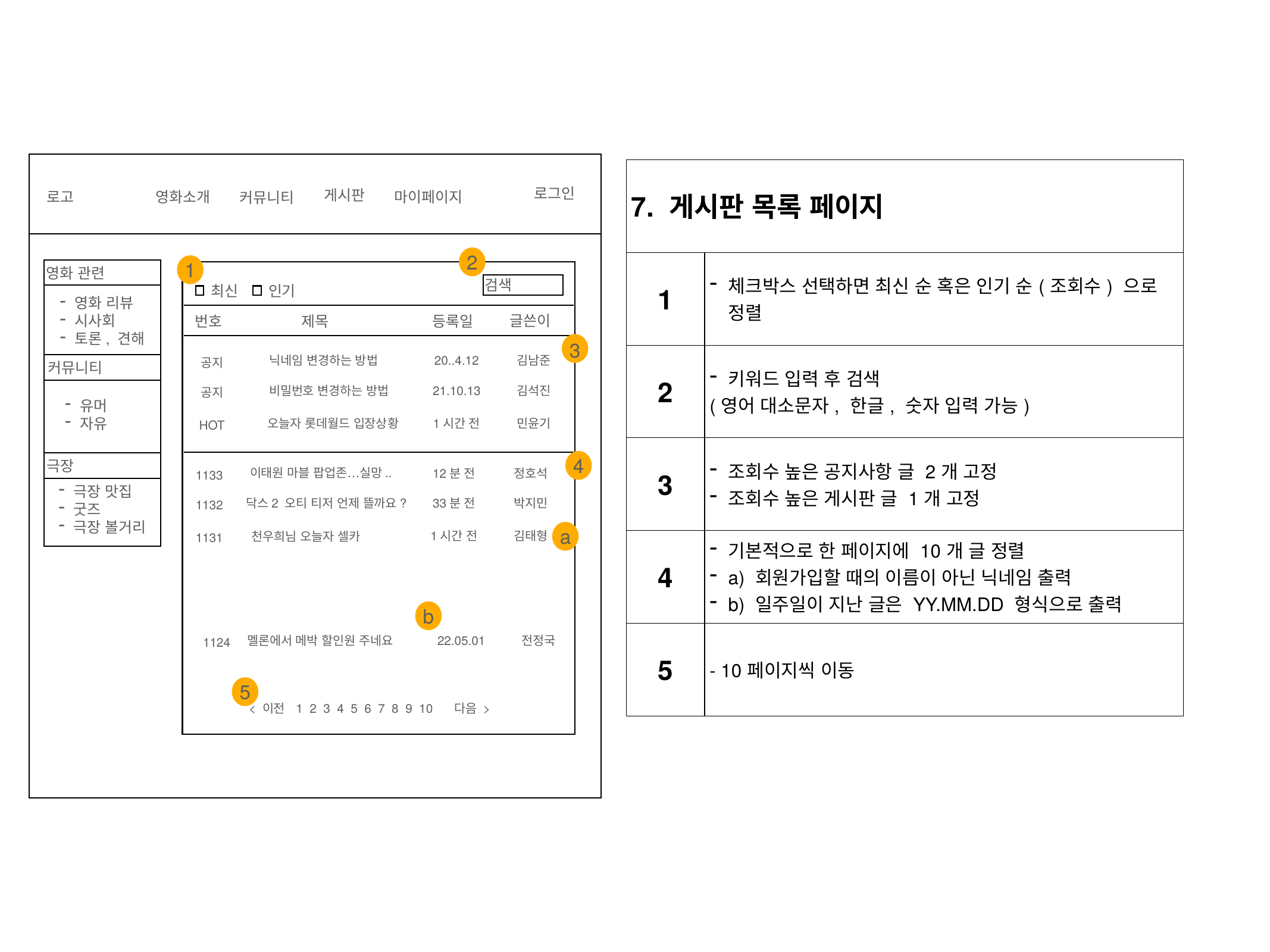

| 7. 게시판 목록 페이지 |  |  |  |
| --- | --- | --- | --- |
| 1 | 체크박스 선택하면 최신 순 혹은 인기 순(조회수) 으로 정렬 |  |  |
| 2 | 키워드 입력 후 검색 (영어 대소문자, 한글, 숫자 입력 가능) |  |  |
| 3 | 조회수 높은 공지사항 글 2개 고정 조회수 높은 게시판 글 1개 고정 |  |  |
| 4 | 기본적으로 한 페이지에 10개 글 정렬 a) 회원가입할 때의 이름이 아닌 닉네임 출력 b) 일주일이 지난 글은 YY.MM.DD 형식으로 출력 |  |  |
| 5 | - 10페이지씩 이동 |  |  |
로그인
게시판
로고
영화소개
마이페이지
커뮤니티

2

1

영화 관련

검색

최신
인기

영화 리뷰
시사회
토론, 견해

글쓴이
번호
제목
등록일

3
닉네임 변경하는 방법
김남준
20..4.12
공지

커뮤니티
비밀번호 변경하는 방법
김석진

21.10.13
공지
유머
자유
1시간 전
오늘자 롯데월드 입장상황
민윤기
HOT

4

극장
이태원 마블 팝업존…실망..
12분 전
정호석
1133

극장 맛집
굿즈
극장 볼거리
닥스2 오티 티저 언제 뜰까요?
33분 전
박지민
1132

a
1시간 전
천우희님 오늘자 셀카
김태형
1131

b
멜론에서 메박 할인원 주네요
전정국
22.05.01
1124

5
< 이전
다음 >
 1  2  3  4  5  6  7  8  9  10